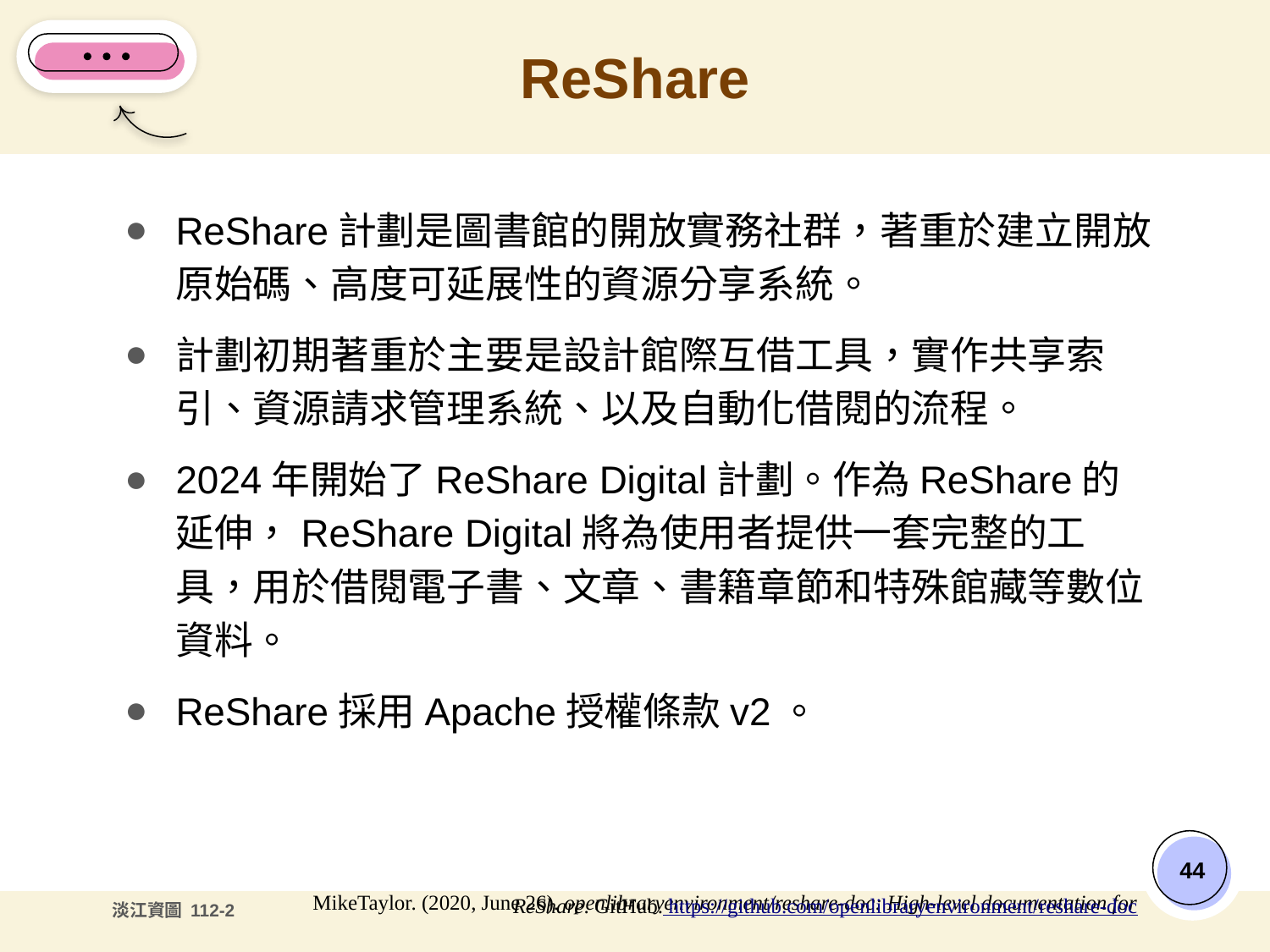

# ReShare
ReShare計劃是圖書館的開放實務社群，著重於建立開放原始碼、高度可延展性的資源分享系統。
計劃初期著重於主要是設計館際互借工具，實作共享索引、資源請求管理系統、以及自動化借閱的流程。
2024年開始了ReShare Digital計劃。作為ReShare的延伸，ReShare Digital將為使用者提供一套完整的工具，用於借閱電子書、文章、書籍章節和特殊館藏等數位資料。
ReShare採用Apache授權條款v2。
44
MikeTaylor. (2020, June 26). openlibraryenvironment/reshare-doc: High-level documentation for ReShare. GitHub. https://github.com/openlibraryenvironment/reshare-doc